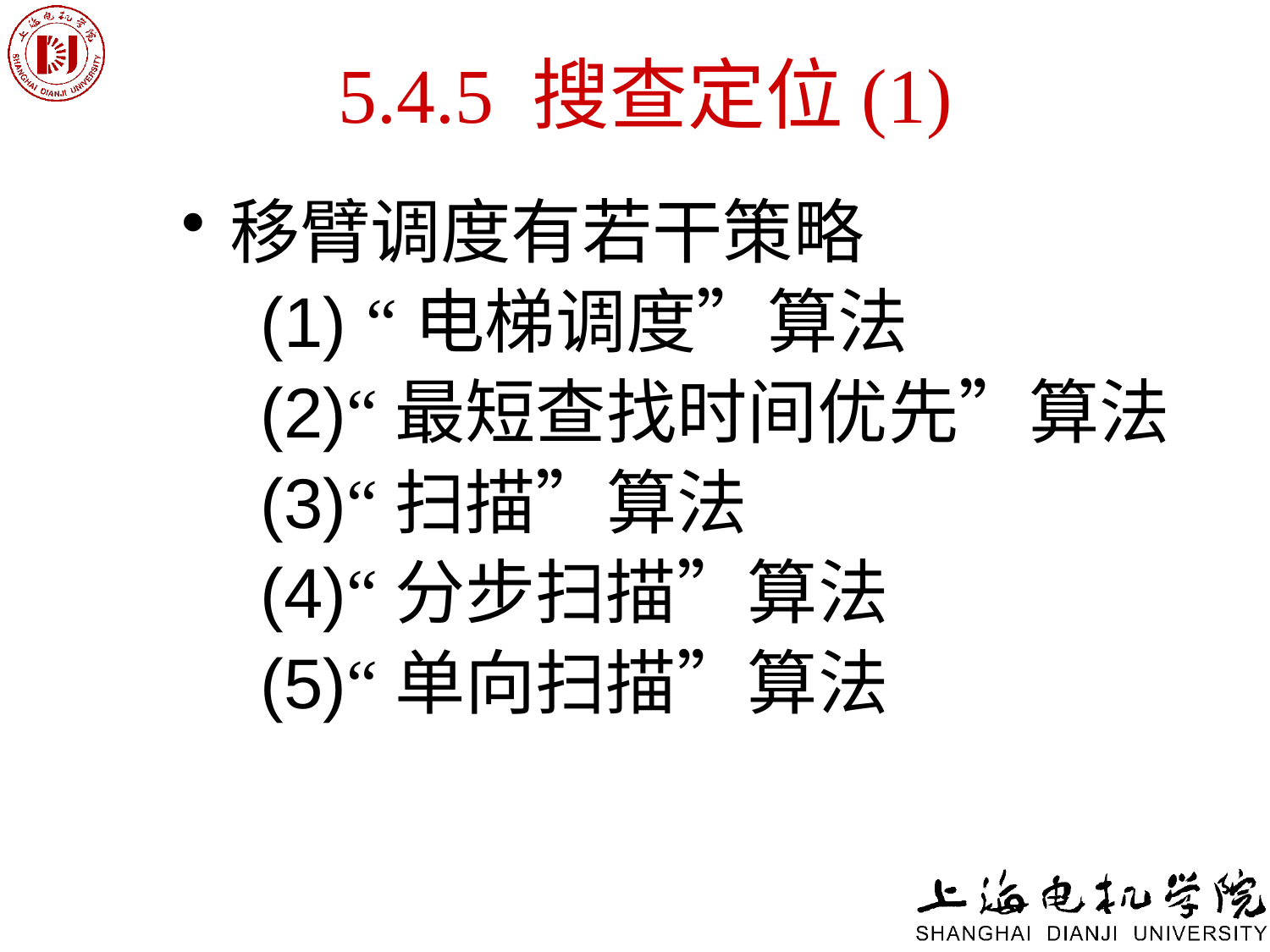

# 5.4.5 搜查定位(1)
移臂调度有若干策略
    (1) “电梯调度”算法
    (2)“最短查找时间优先”算法
    (3)“扫描”算法
    (4)“分步扫描”算法
    (5)“单向扫描”算法